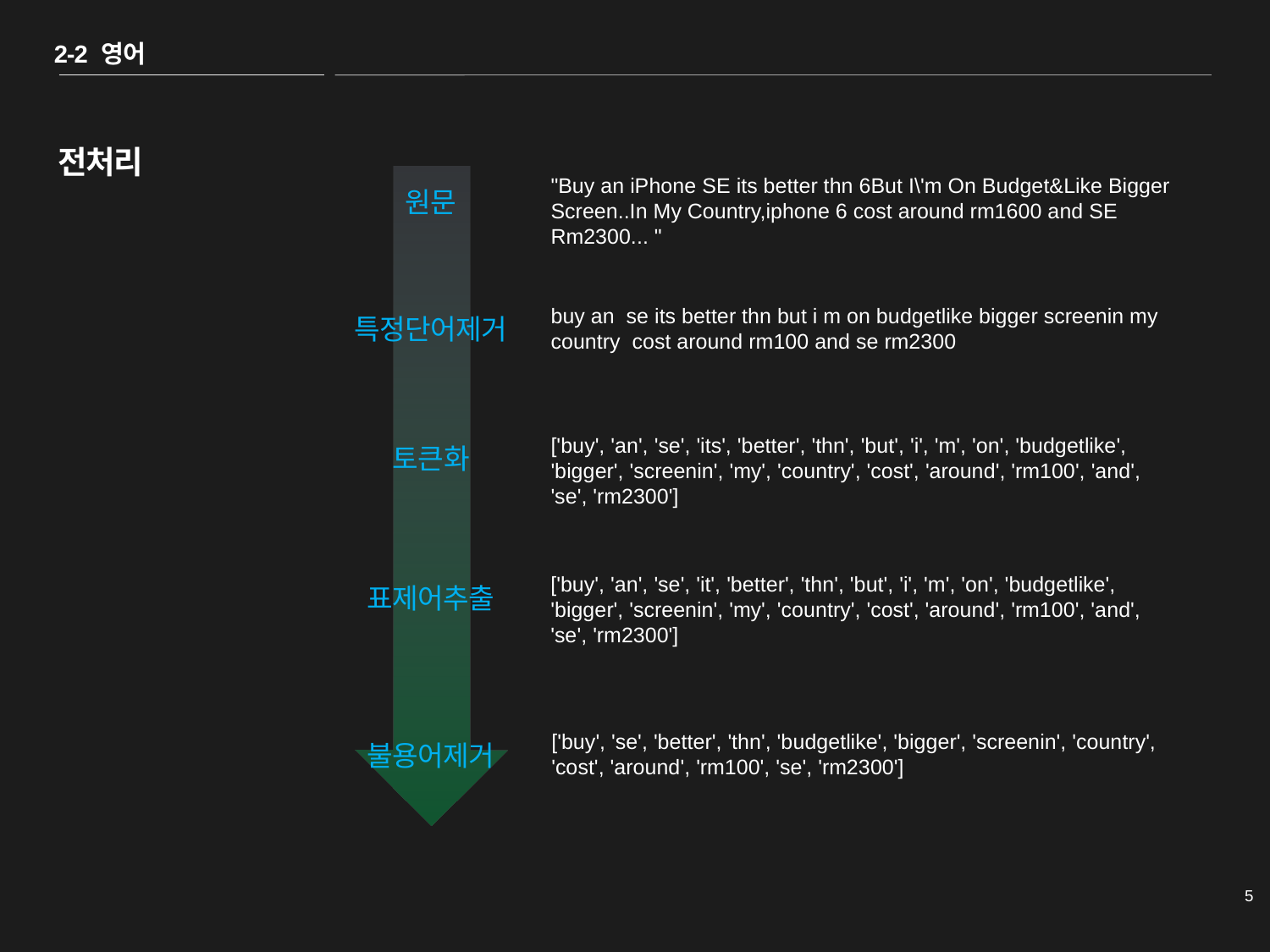

2-2 영어
전처리

"Buy an iPhone SE its better thn 6But I\'m On Budget&Like Bigger Screen..In My Country,iphone 6 cost around rm1600 and SE Rm2300... "
원문
buy an  se its better thn but i m on budgetlike bigger screenin my country  cost around rm100 and se rm2300
특정단어제거
['buy', 'an', 'se', 'its', 'better', 'thn', 'but', 'i', 'm', 'on', 'budgetlike', 'bigger', 'screenin', 'my', 'country', 'cost', 'around', 'rm100', 'and', 'se', 'rm2300']
토큰화
['buy', 'an', 'se', 'it', 'better', 'thn', 'but', 'i', 'm', 'on', 'budgetlike', 'bigger', 'screenin', 'my', 'country', 'cost', 'around', 'rm100', 'and', 'se', 'rm2300']
표제어추출
['buy', 'se', 'better', 'thn', 'budgetlike', 'bigger', 'screenin', 'country', 'cost', 'around', 'rm100', 'se', 'rm2300']
불용어제거
5